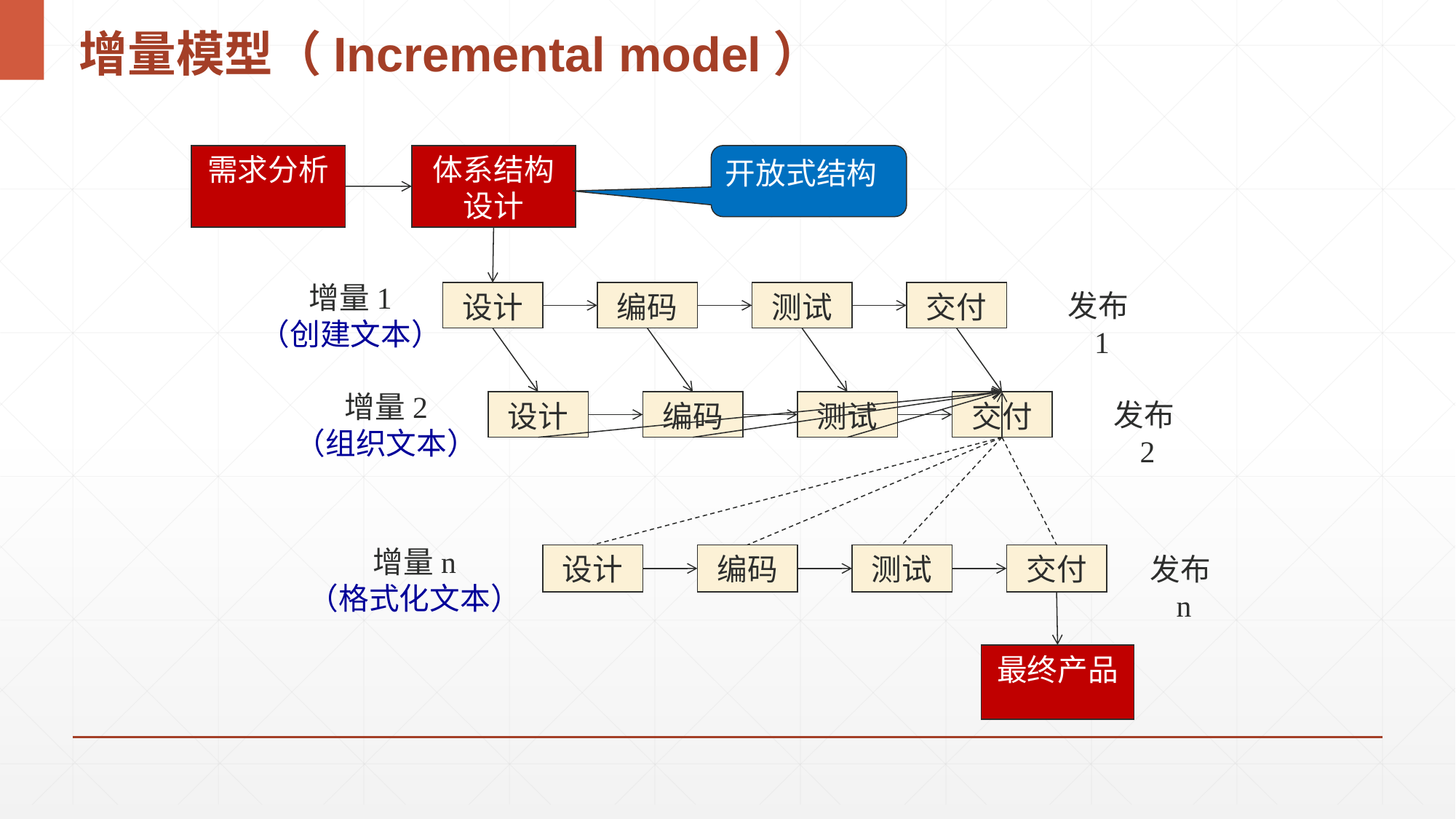

# 增量模型（Incremental model）
需求分析
体系结构设计
开放式结构
增量1
（创建文本）
发布1
设计
编码
测试
交付
增量2
（组织文本）

发布2
设计
编码
测试
交付
增量n
（格式化文本）
设计
编码
测试
交付
发布n
最终产品